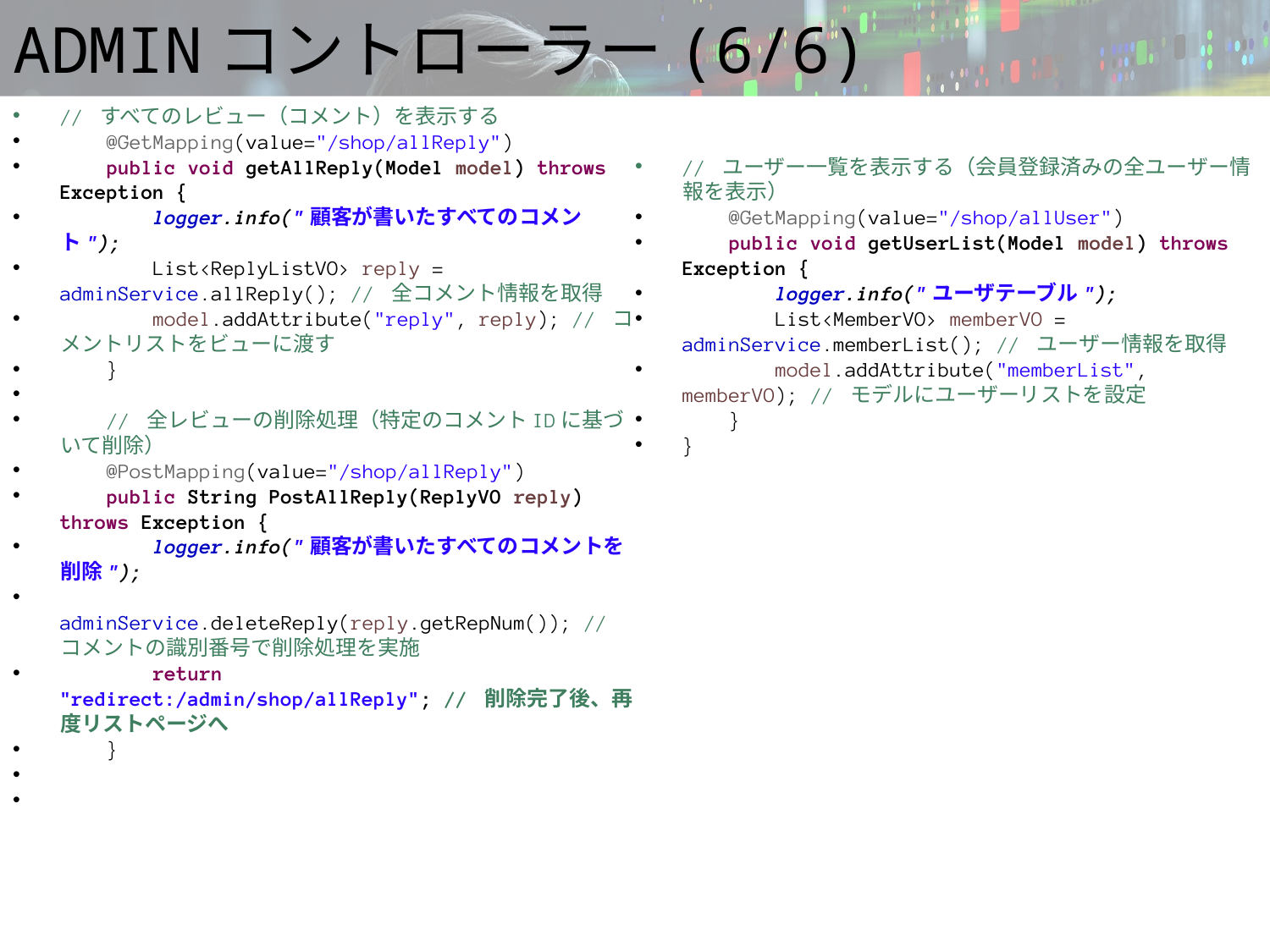

# ADMINコントローラー(6/6)
// すべてのレビュー（コメント）を表示する
    @GetMapping(value="/shop/allReply")
    public void getAllReply(Model model) throws Exception {
        logger.info("顧客が書いたすべてのコメント");
        List<ReplyListVO> reply = adminService.allReply(); // 全コメント情報を取得
        model.addAttribute("reply", reply); // コメントリストをビューに渡す
    }

    // 全レビューの削除処理（特定のコメントIDに基づいて削除）
    @PostMapping(value="/shop/allReply")
    public String PostAllReply(ReplyVO reply) throws Exception {
        logger.info("顧客が書いたすべてのコメントを削除");
        adminService.deleteReply(reply.getRepNum()); // コメントの識別番号で削除処理を実施
        return "redirect:/admin/shop/allReply"; // 削除完了後、再度リストページへ
    }

// ユーザー一覧を表示する（会員登録済みの全ユーザー情報を表示）
    @GetMapping(value="/shop/allUser")
    public void getUserList(Model model) throws Exception {
        logger.info("ユーザテーブル");
        List<MemberVO> memberVO = adminService.memberList(); // ユーザー情報を取得
        model.addAttribute("memberList", memberVO); // モデルにユーザーリストを設定
    }
}